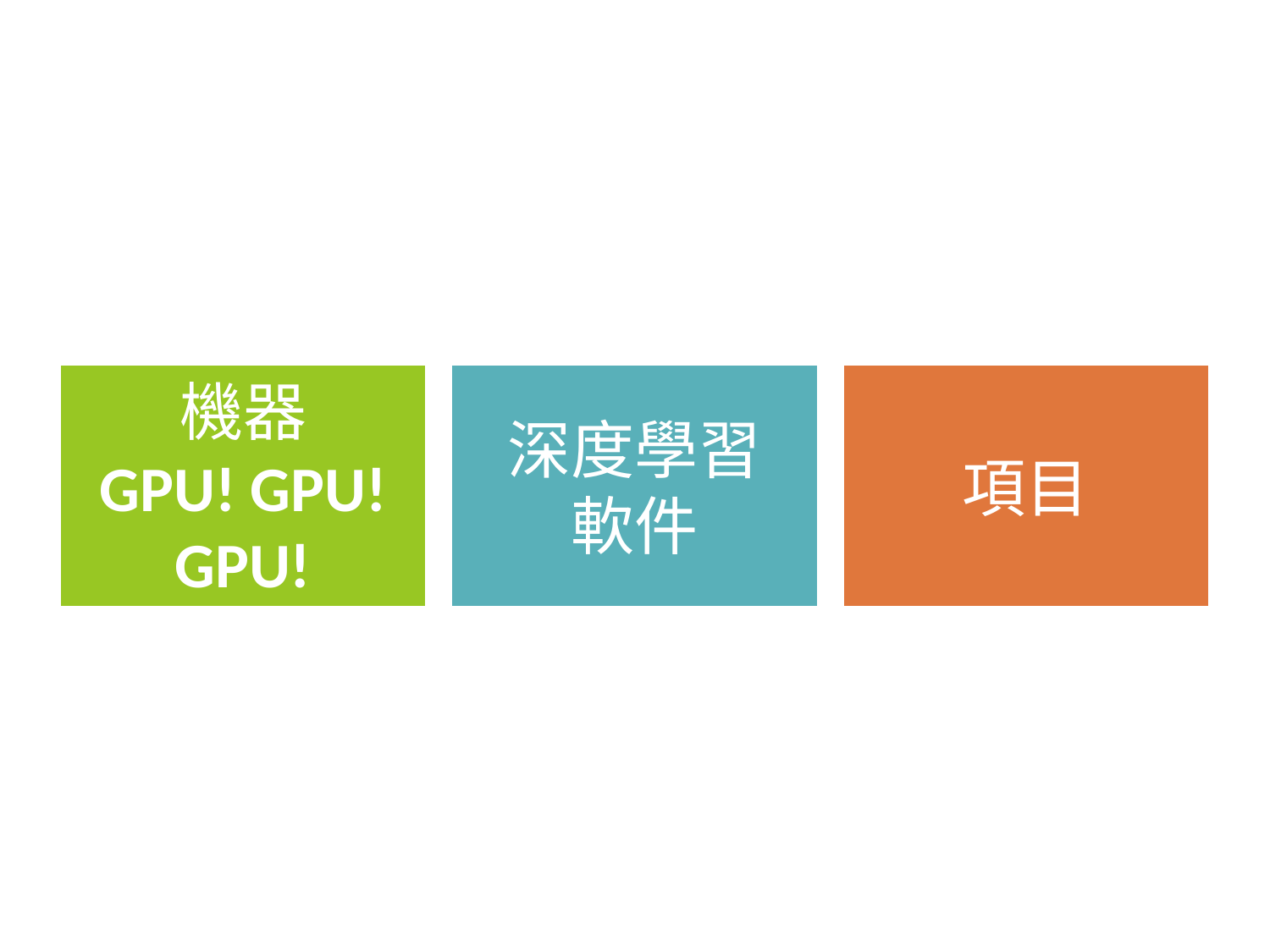

機器
GPU! GPU! GPU!
深度學習
軟件
項目